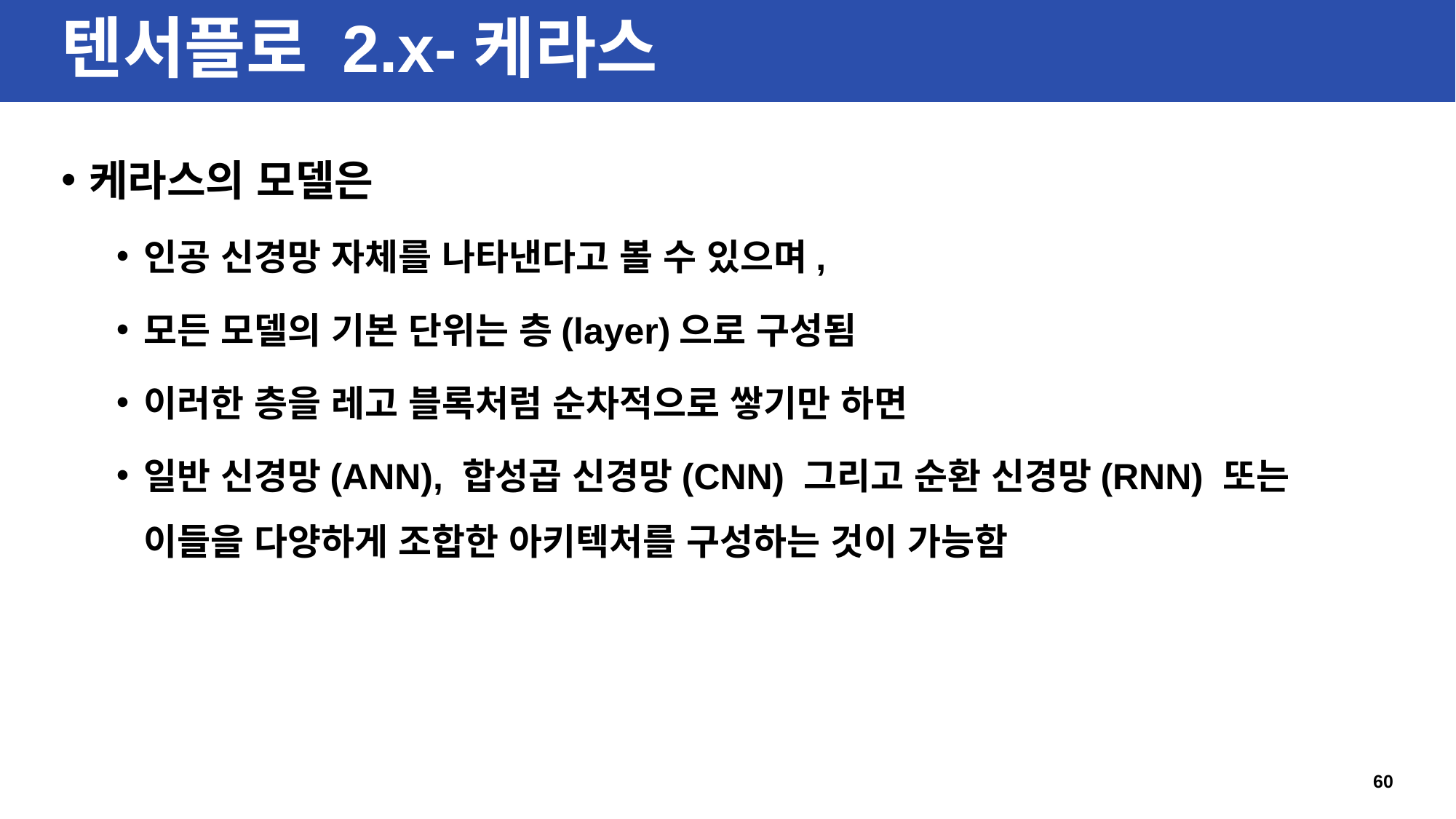

# 텐서플로 2.x-케라스
케라스의 모델은
인공 신경망 자체를 나타낸다고 볼 수 있으며,
모든 모델의 기본 단위는 층(layer)으로 구성됨
이러한 층을 레고 블록처럼 순차적으로 쌓기만 하면
일반 신경망(ANN), 합성곱 신경망(CNN) 그리고 순환 신경망(RNN) 또는 이들을 다양하게 조합한 아키텍처를 구성하는 것이 가능함
60